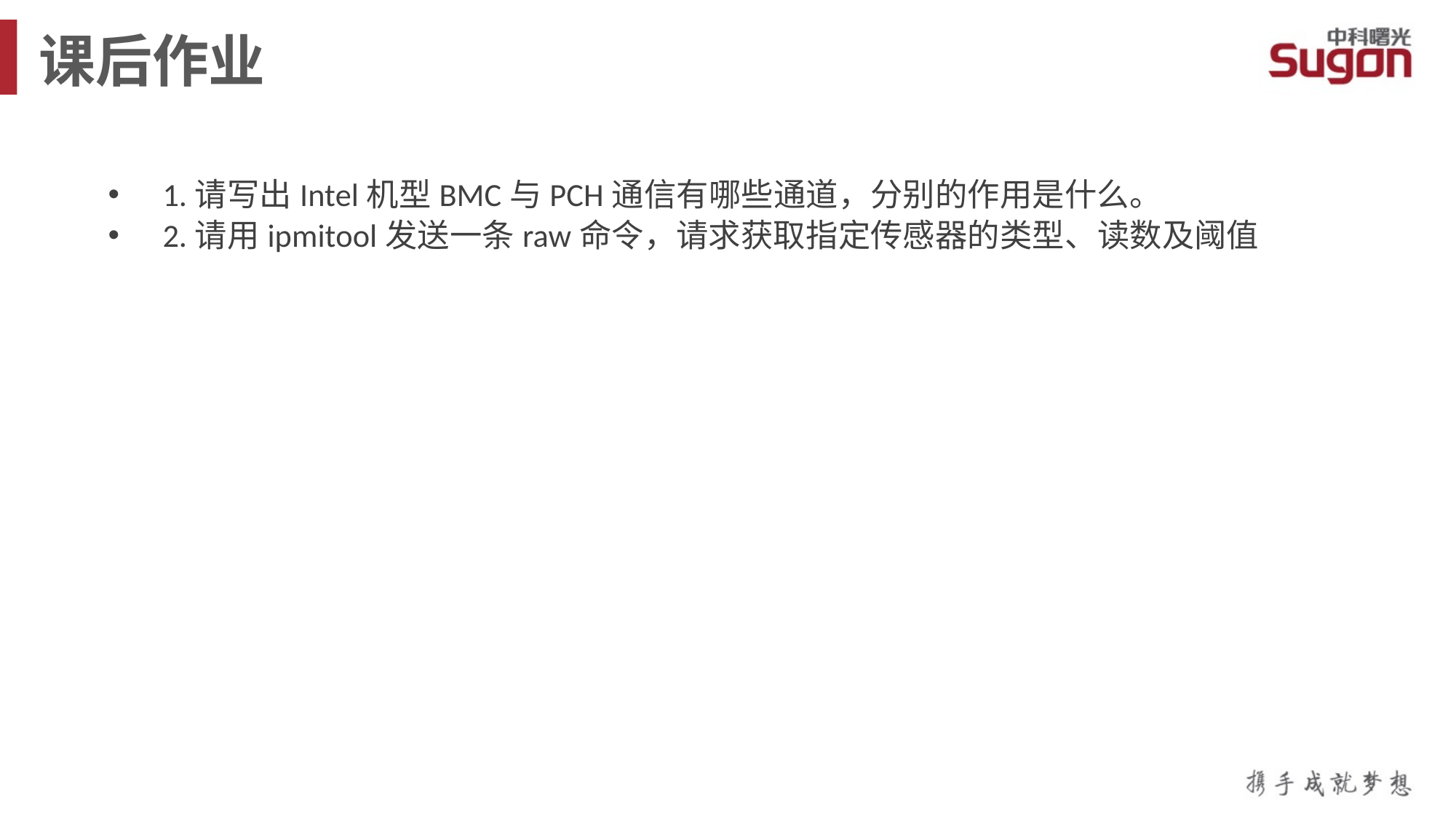

课后作业
1.请写出Intel机型BMC与PCH通信有哪些通道，分别的作用是什么。
2.请用ipmitool发送一条raw命令，请求获取指定传感器的类型、读数及阈值